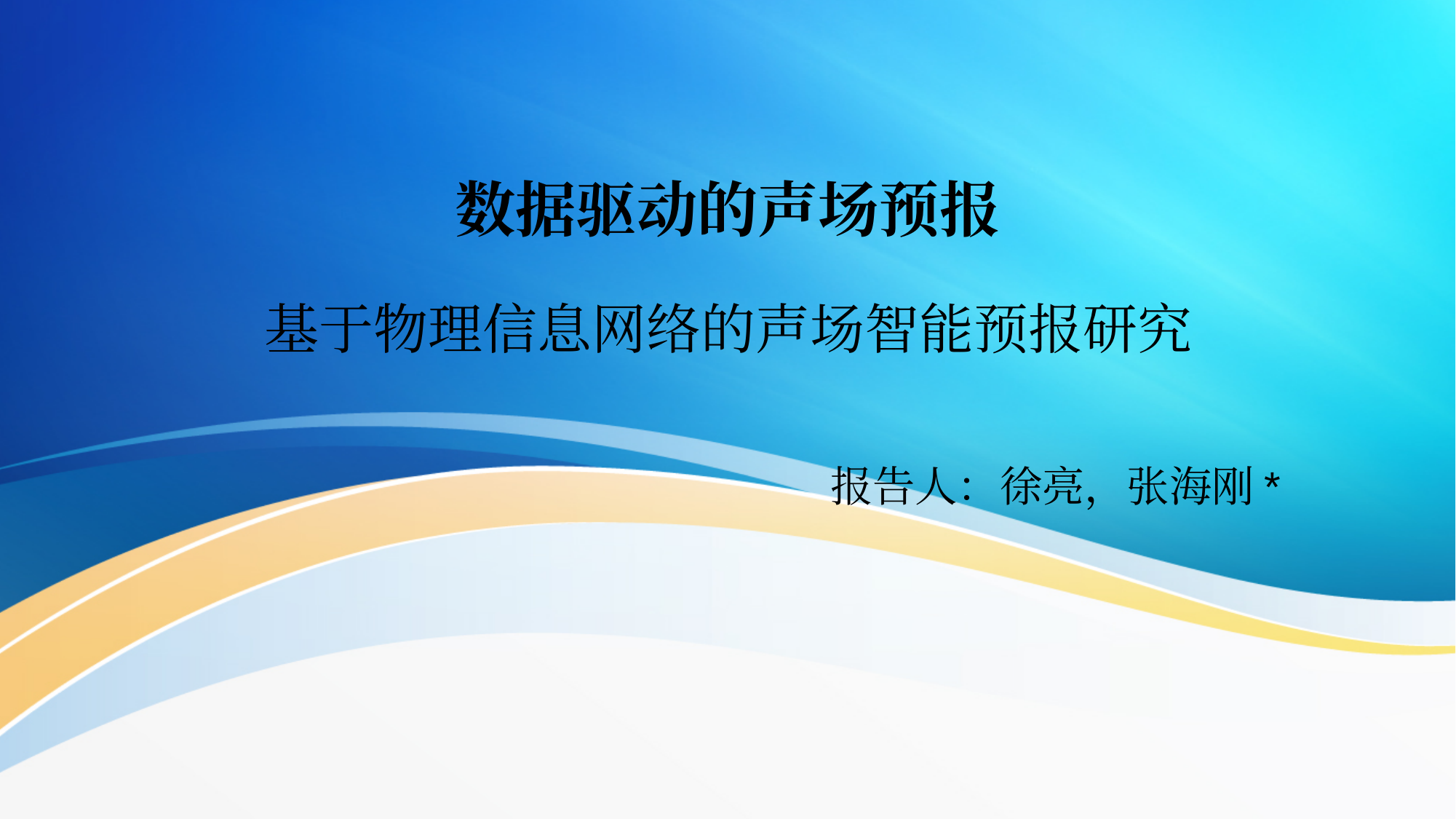

# 数据驱动的声场预报
基于物理信息网络的声场智能预报研究

						报告人：徐亮，张海刚*